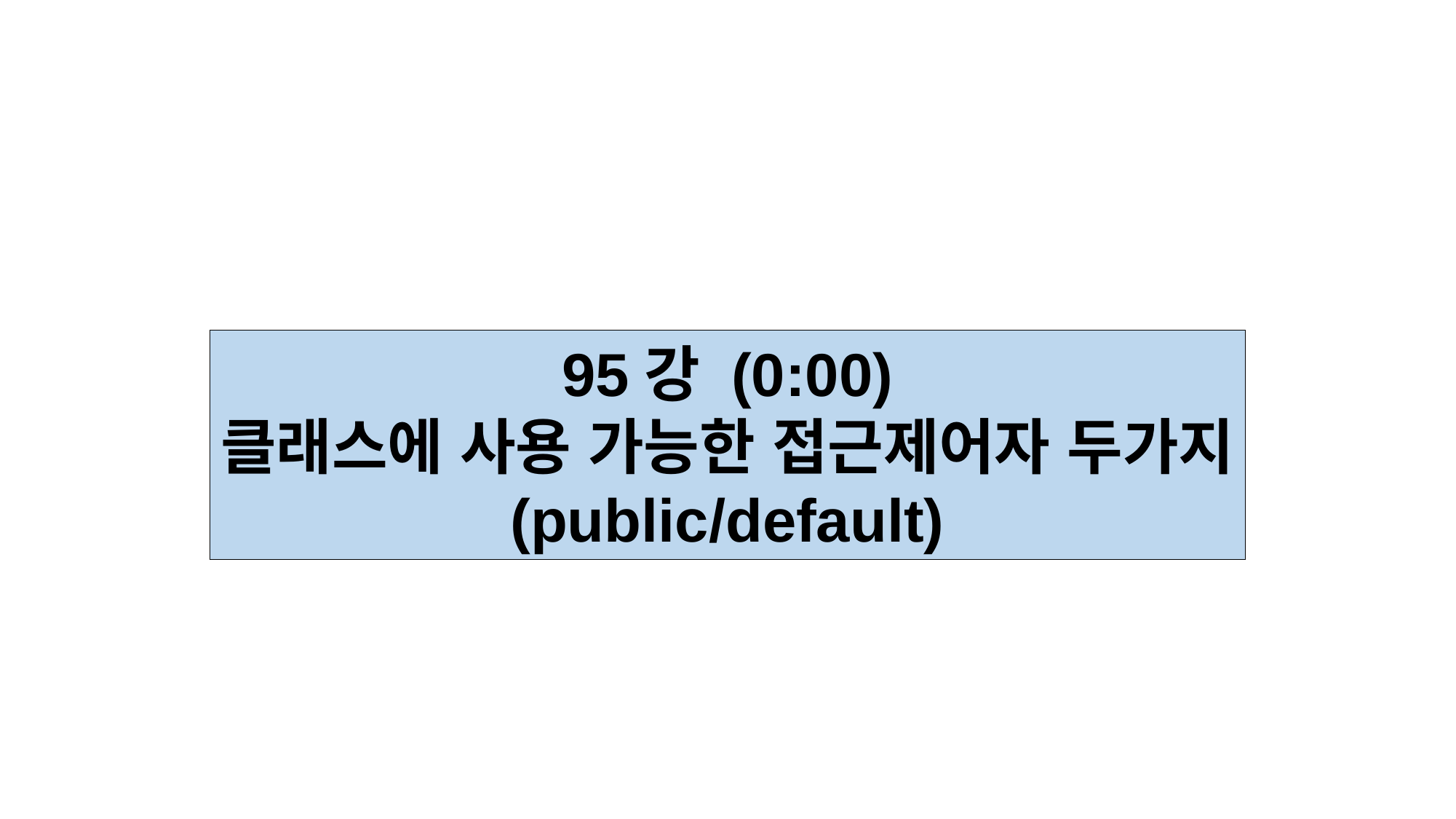

95강 (0:00)
클래스에 사용 가능한 접근제어자 두가지
(public/default)